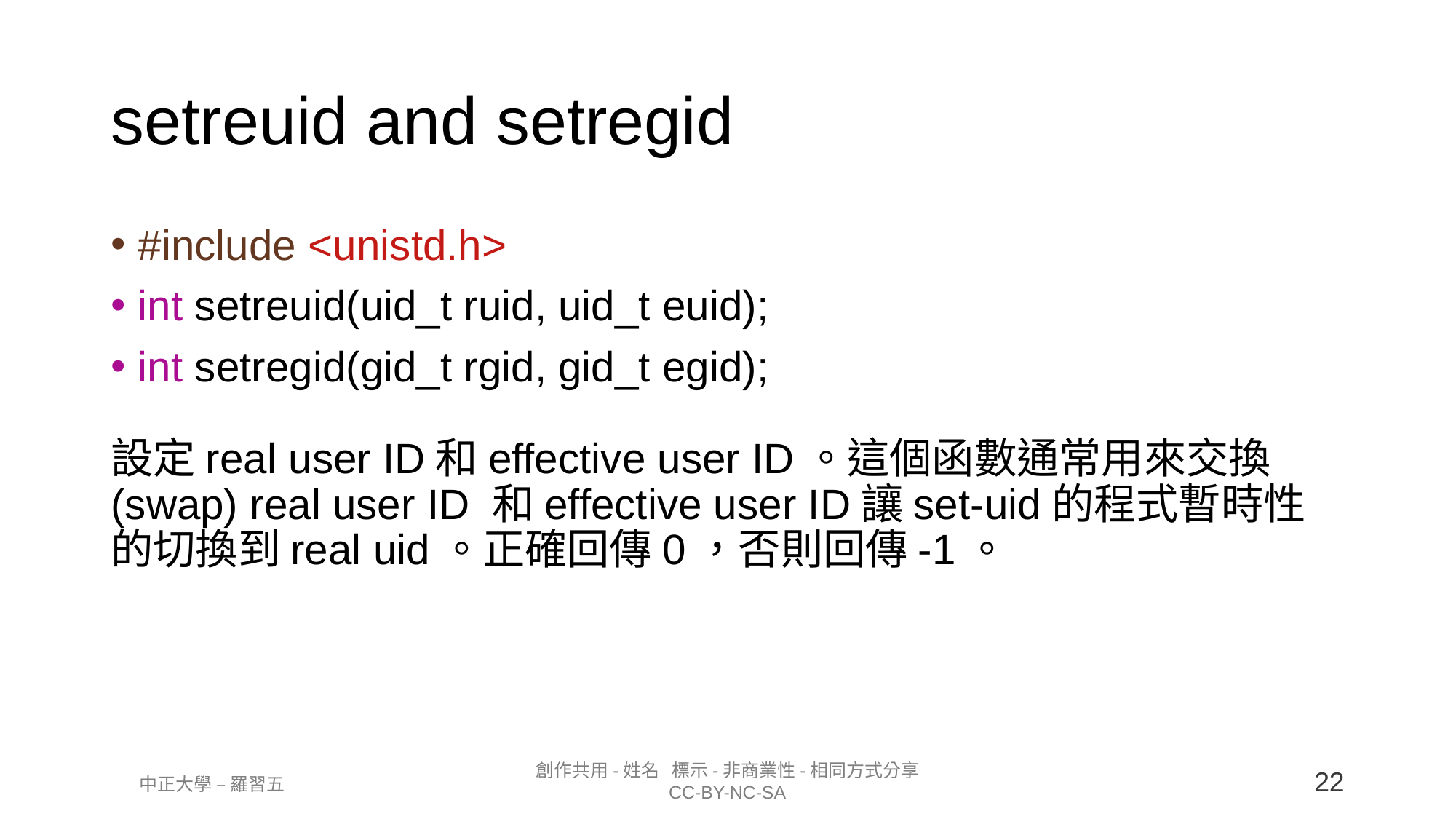

setreuid and setregid
#include <unistd.h>
int setreuid(uid_t ruid, uid_t euid);
int setregid(gid_t rgid, gid_t egid);

設定real user ID和effective user ID。這個函數通常用來交換(swap) real user ID 和effective user ID讓set-uid的程式暫時性的切換到real uid。正確回傳0，否則回傳-1。